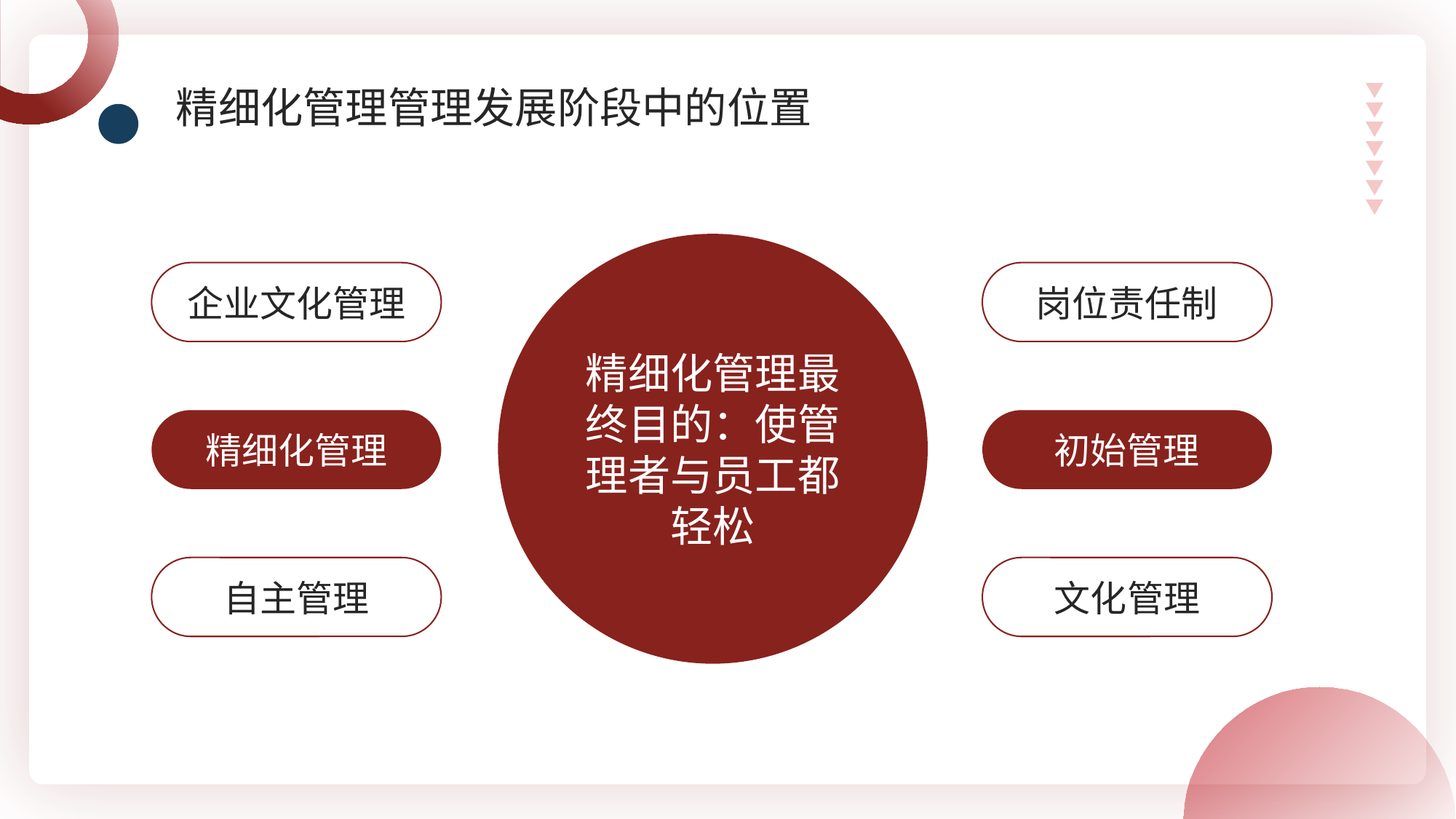

精细化管理管理发展阶段中的位置
精细化管理最终目的：使管理者与员工都轻松
企业文化管理
岗位责任制
精细化管理
初始管理
自主管理
文化管理